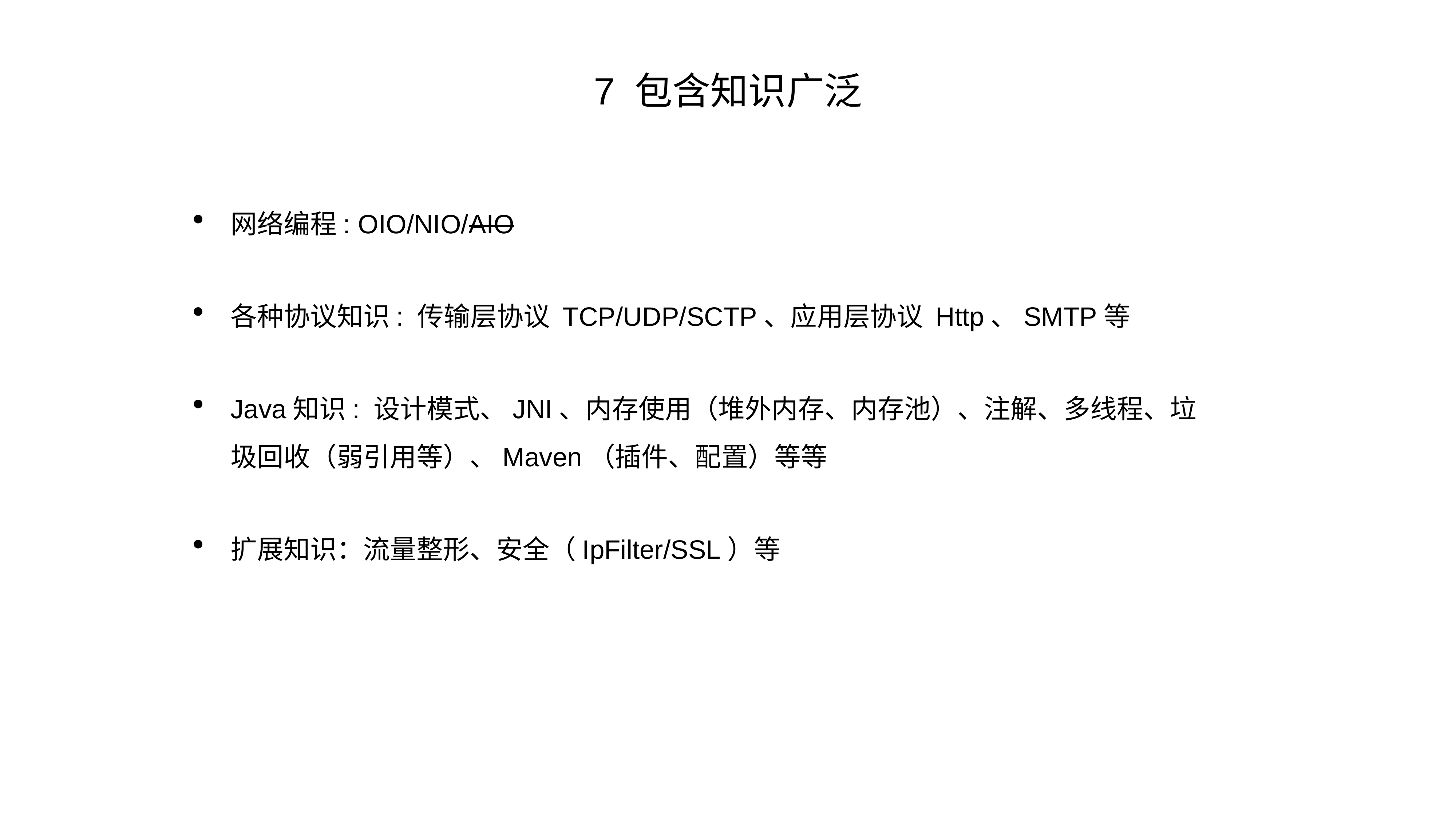

# 7 包含知识广泛
网络编程: OIO/NIO/AIO
各种协议知识: 传输层协议 TCP/UDP/SCTP、应用层协议 Http、SMTP等
Java知识: 设计模式、JNI、内存使用（堆外内存、内存池）、注解、多线程、垃圾回收（弱引用等）、Maven（插件、配置）等等
扩展知识：流量整形、安全（IpFilter/SSL）等